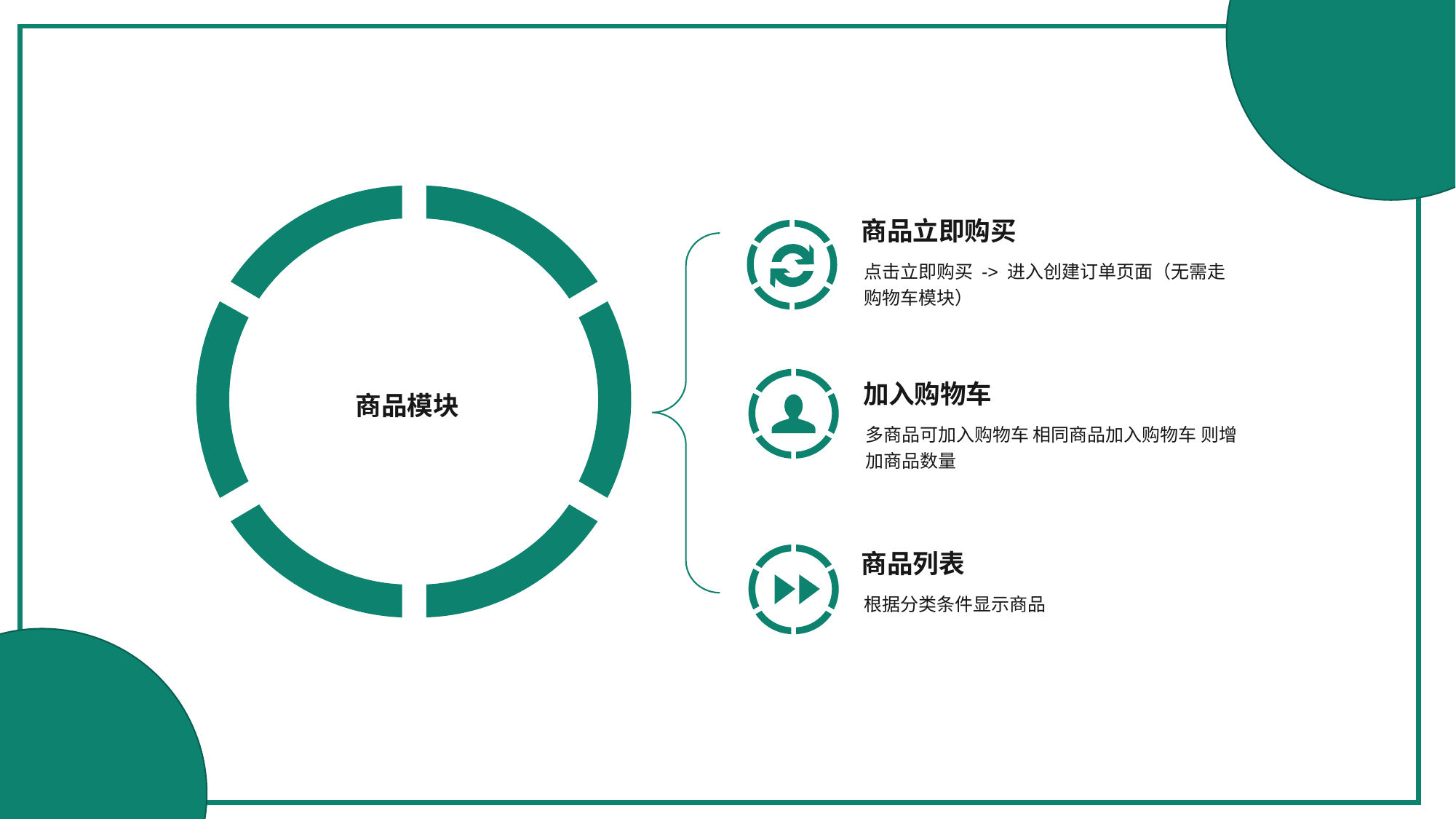

商品立即购买

点击立即购买 -> 进入创建订单页面（无需走购物车模块）

加入购物车
商品模块
多商品可加入购物车 相同商品加入购物车 则增加商品数量
商品列表

根据分类条件显示商品